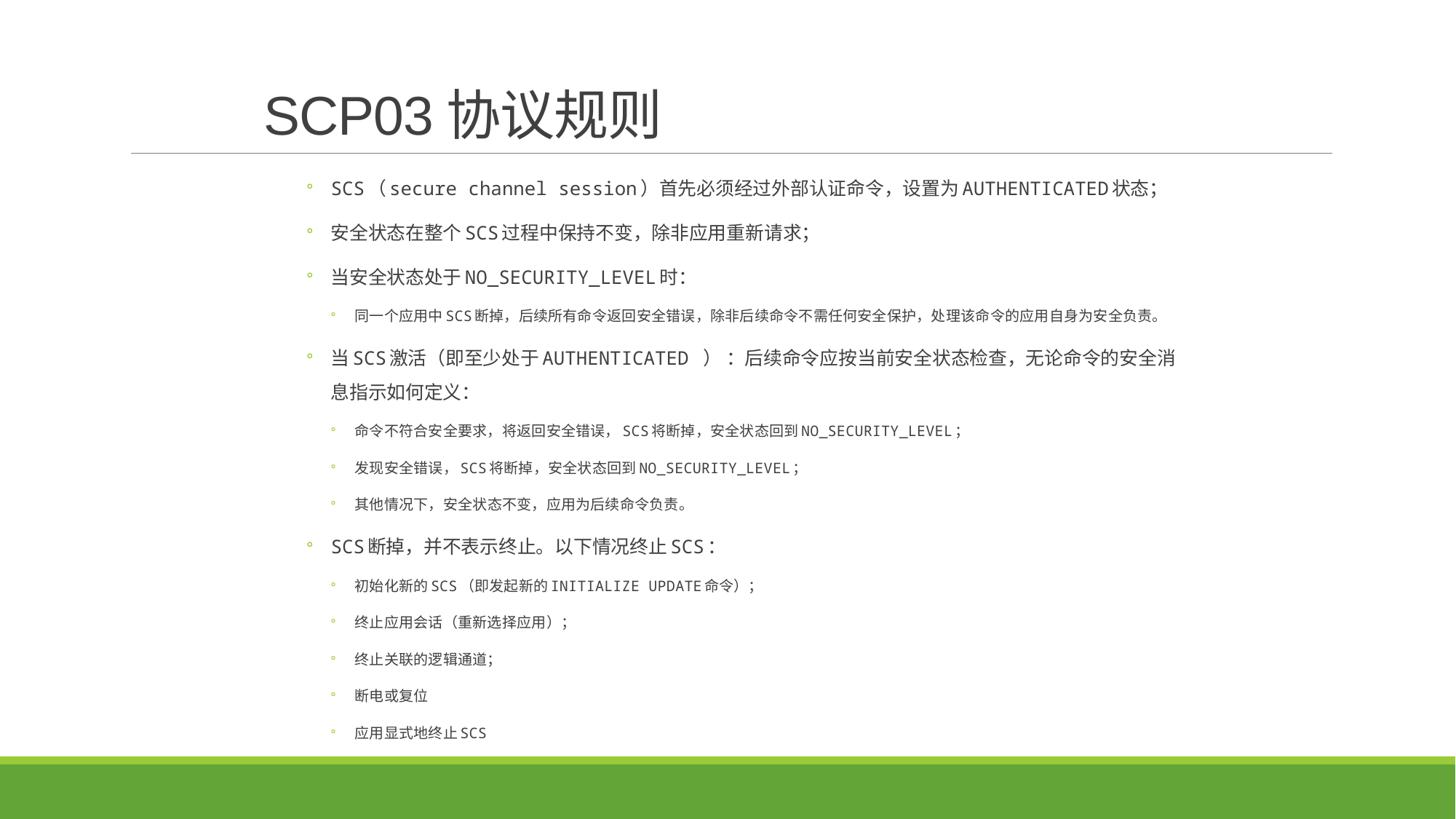

# SCP03协议规则
SCS（secure channel session）首先必须经过外部认证命令，设置为AUTHENTICATED状态；
安全状态在整个SCS过程中保持不变，除非应用重新请求；
当安全状态处于NO_SECURITY_LEVEL时：
同一个应用中SCS断掉，后续所有命令返回安全错误，除非后续命令不需任何安全保护，处理该命令的应用自身为安全负责。
当SCS激活（即至少处于AUTHENTICATED ） ：后续命令应按当前安全状态检查，无论命令的安全消息指示如何定义：
命令不符合安全要求，将返回安全错误，SCS将断掉，安全状态回到NO_SECURITY_LEVEL；
发现安全错误，SCS将断掉，安全状态回到NO_SECURITY_LEVEL；
其他情况下，安全状态不变，应用为后续命令负责。
SCS断掉，并不表示终止。以下情况终止SCS：
初始化新的SCS（即发起新的INITIALIZE UPDATE命令）；
终止应用会话（重新选择应用）；
终止关联的逻辑通道；
断电或复位
应用显式地终止SCS